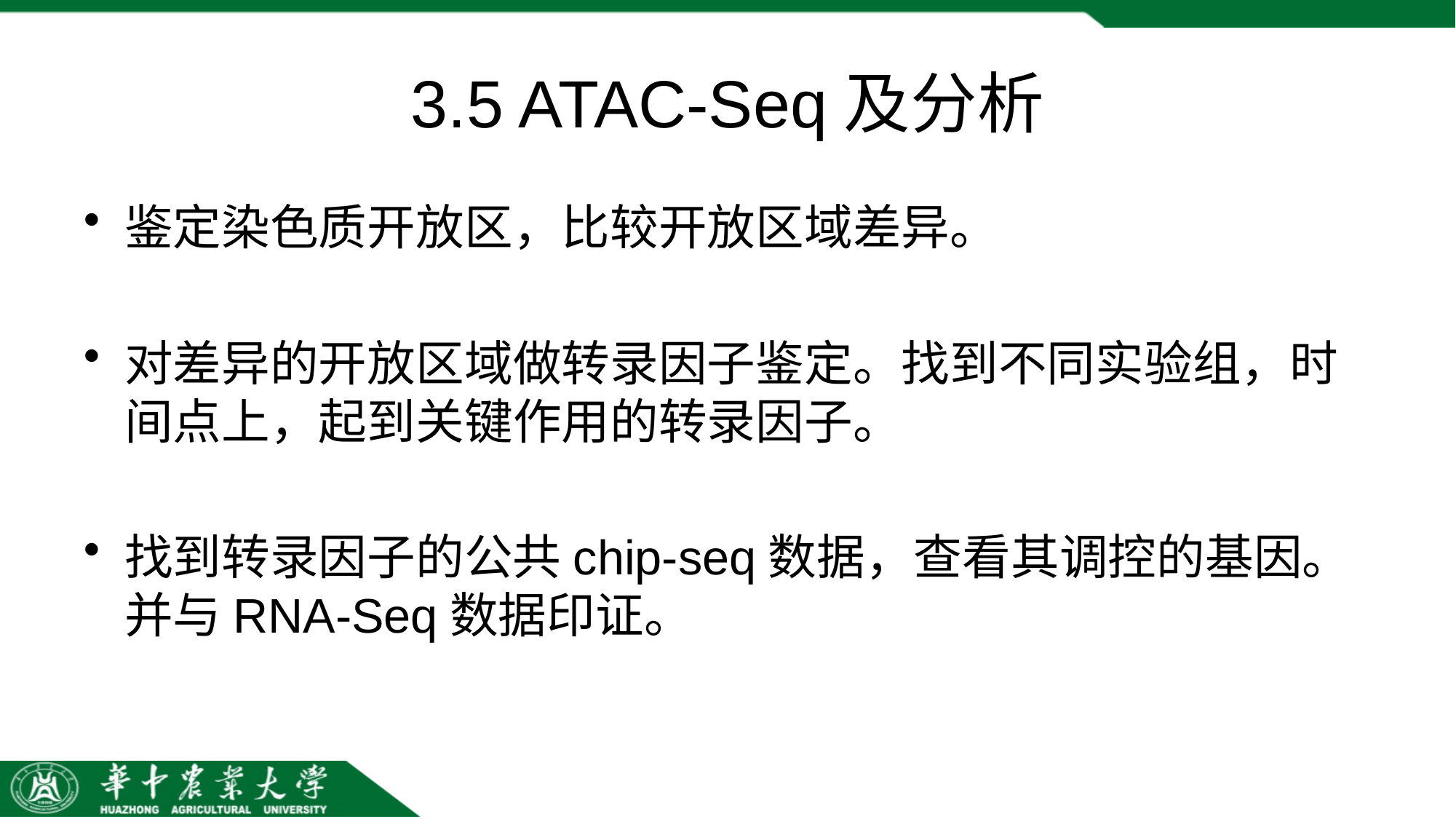

# 3.5 ATAC-Seq及分析
鉴定染色质开放区，比较开放区域差异。

对差异的开放区域做转录因子鉴定。找到不同实验组，时间点上，起到关键作用的转录因子。

找到转录因子的公共chip-seq数据，查看其调控的基因。并与RNA-Seq数据印证。